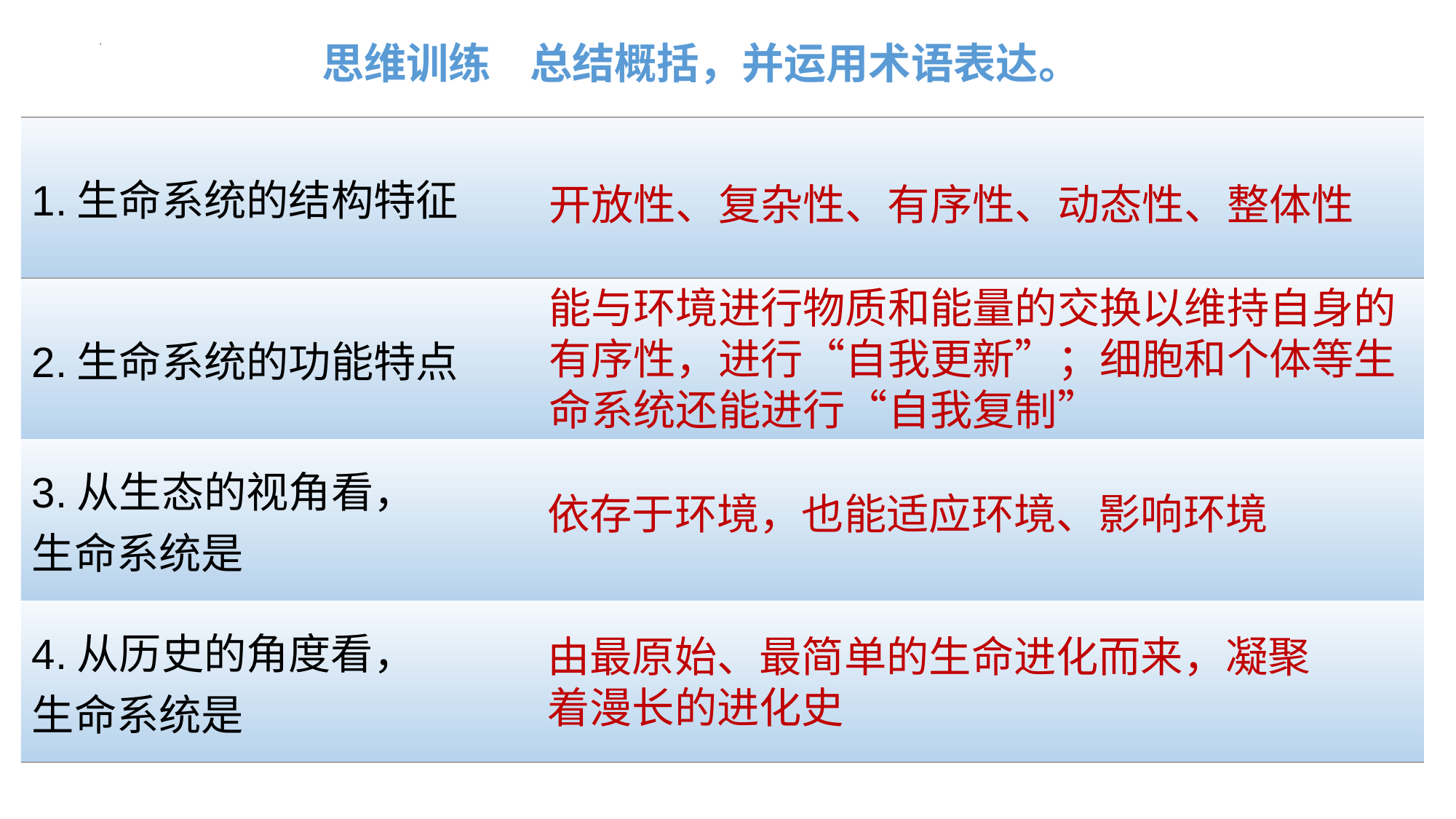

思维训练    总结概括，并运用术语表达。
| 1.生命系统的结构特征 |  |
| --- | --- |
| 2.生命系统的功能特点 |  |
| 3.从生态的视角看， 生命系统是 |  |
| 4.从历史的角度看， 生命系统是 |  |
开放性、复杂性、有序性、动态性、整体性
能与环境进行物质和能量的交换以维持自身的有序性，进行“自我更新”；细胞和个体等生命系统还能进行“自我复制”
依存于环境，也能适应环境、影响环境
由最原始、最简单的生命进化而来，凝聚着漫长的进化史